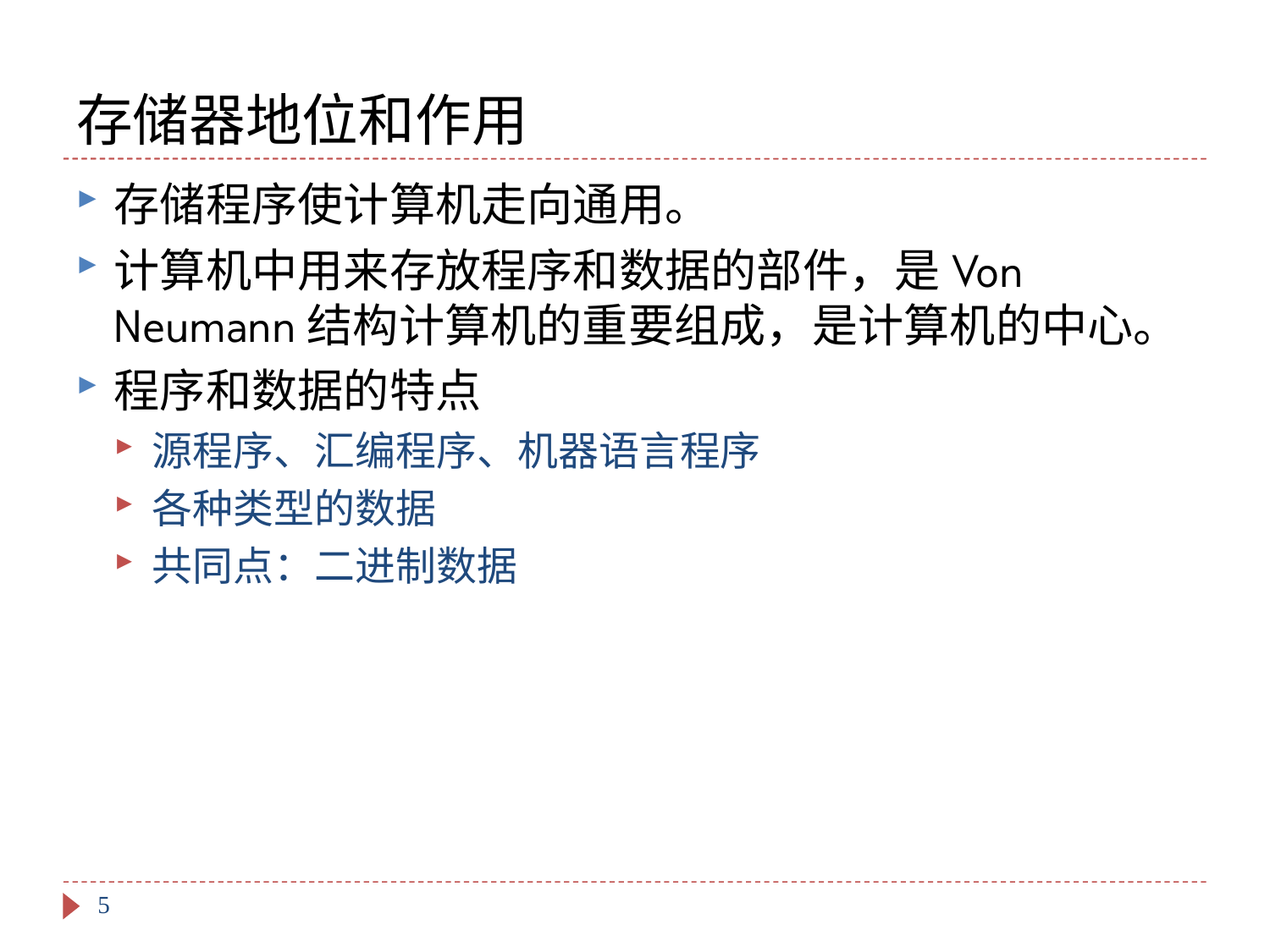

# 存储器地位和作用
存储程序使计算机走向通用。
计算机中用来存放程序和数据的部件，是Von Neumann结构计算机的重要组成，是计算机的中心。
程序和数据的特点
源程序、汇编程序、机器语言程序
各种类型的数据
共同点：二进制数据

5